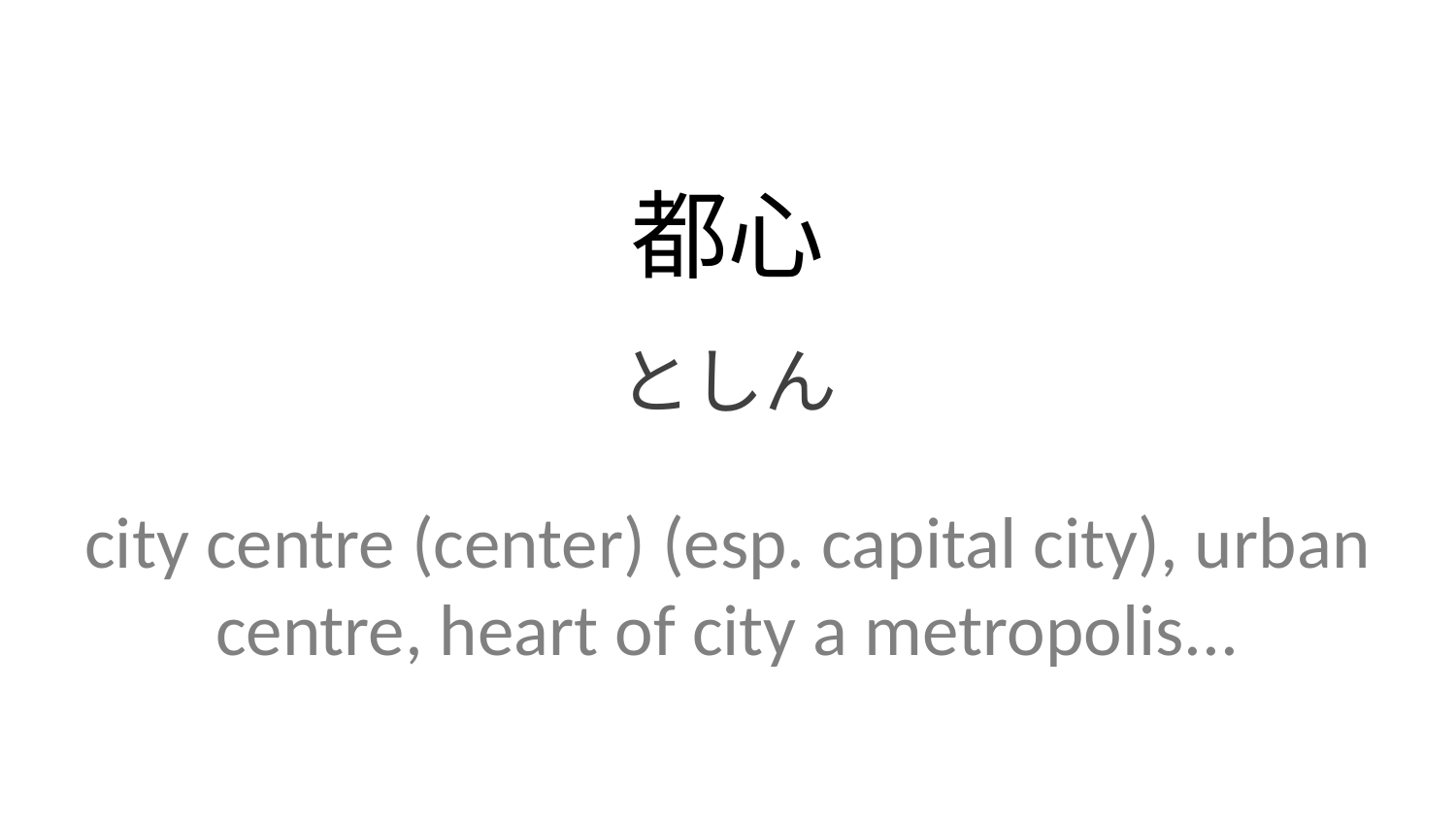

都心

としん
city centre (center) (esp. capital city), urban centre, heart of city a metropolis...